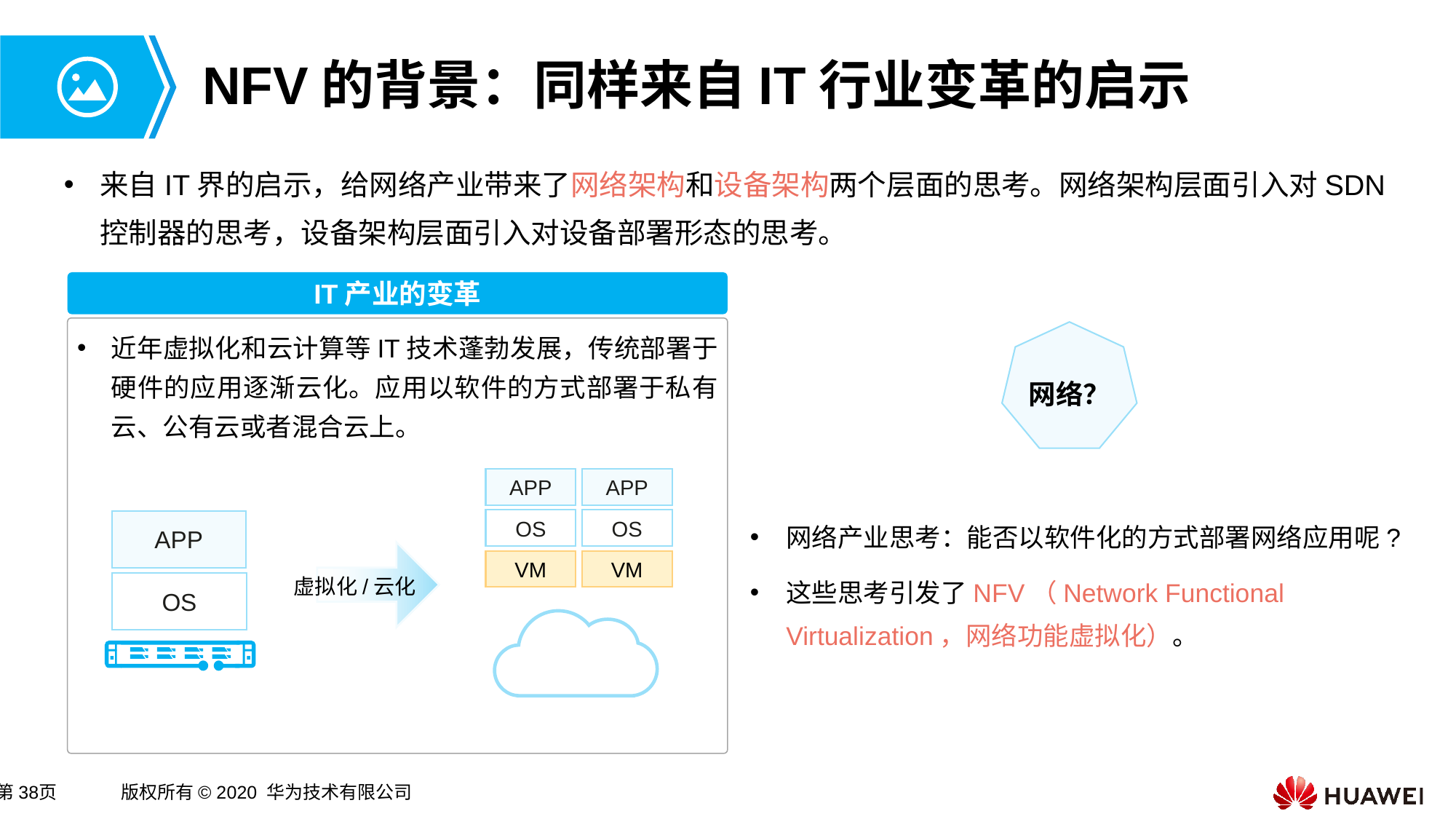

# NFV的背景：同样来自IT行业变革的启示
来自IT界的启示，给网络产业带来了网络架构和设备架构两个层面的思考。网络架构层面引入对SDN控制器的思考，设备架构层面引入对设备部署形态的思考。
IT产业的变革
近年虚拟化和云计算等IT技术蓬勃发展，传统部署于硬件的应用逐渐云化。应用以软件的方式部署于私有云、公有云或者混合云上。
网络？
APP
APP
网络产业思考：能否以软件化的方式部署网络应用呢?
这些思考引发了NFV（Network Functional Virtualization，网络功能虚拟化）。
OS
OS
APP

VM
VM
虚拟化/云化
OS